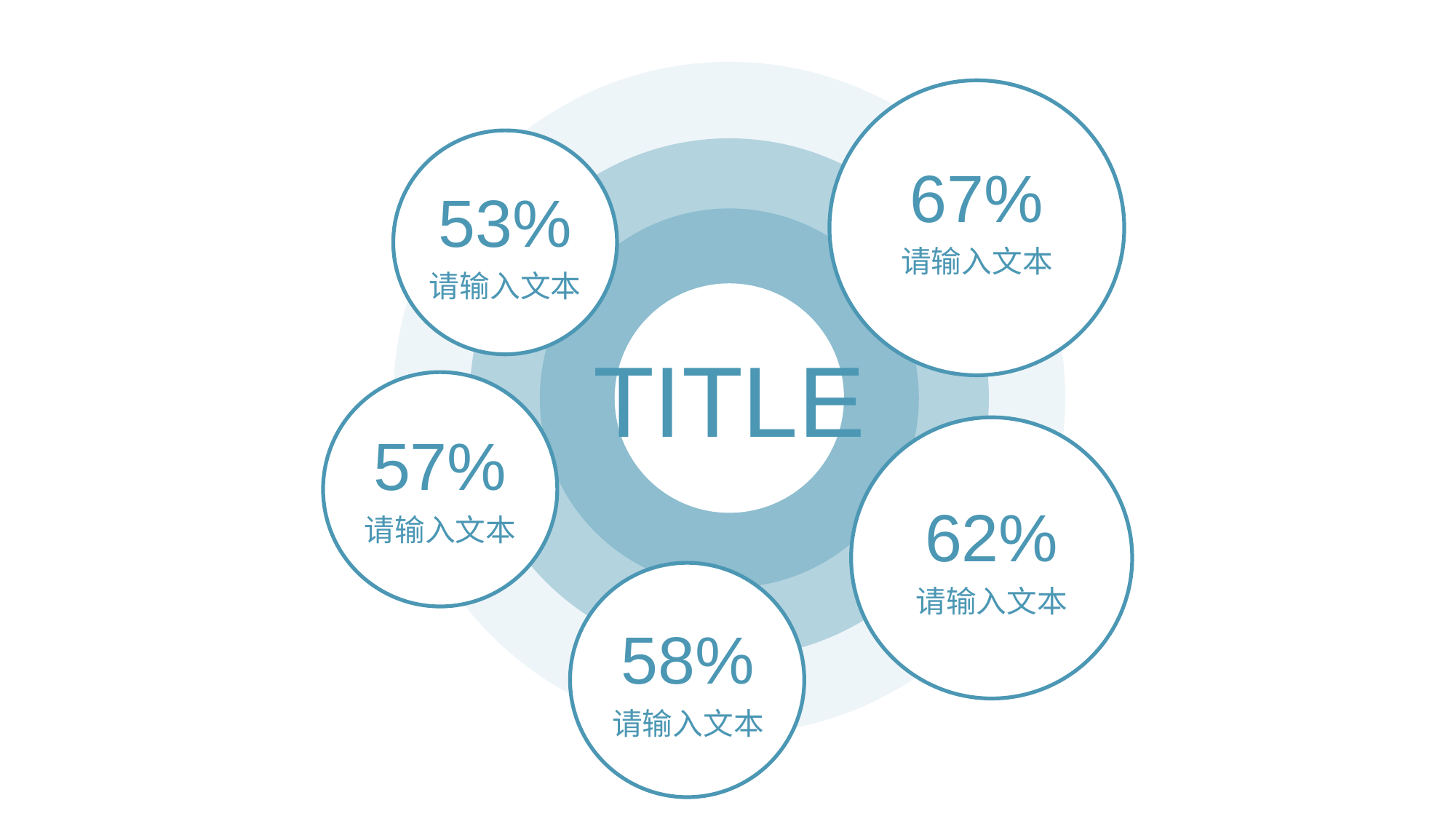

67%
53%

请输入文本
请输入文本

TITLE

57%
62%
请输入文本

请输入文本
58%
请输入文本